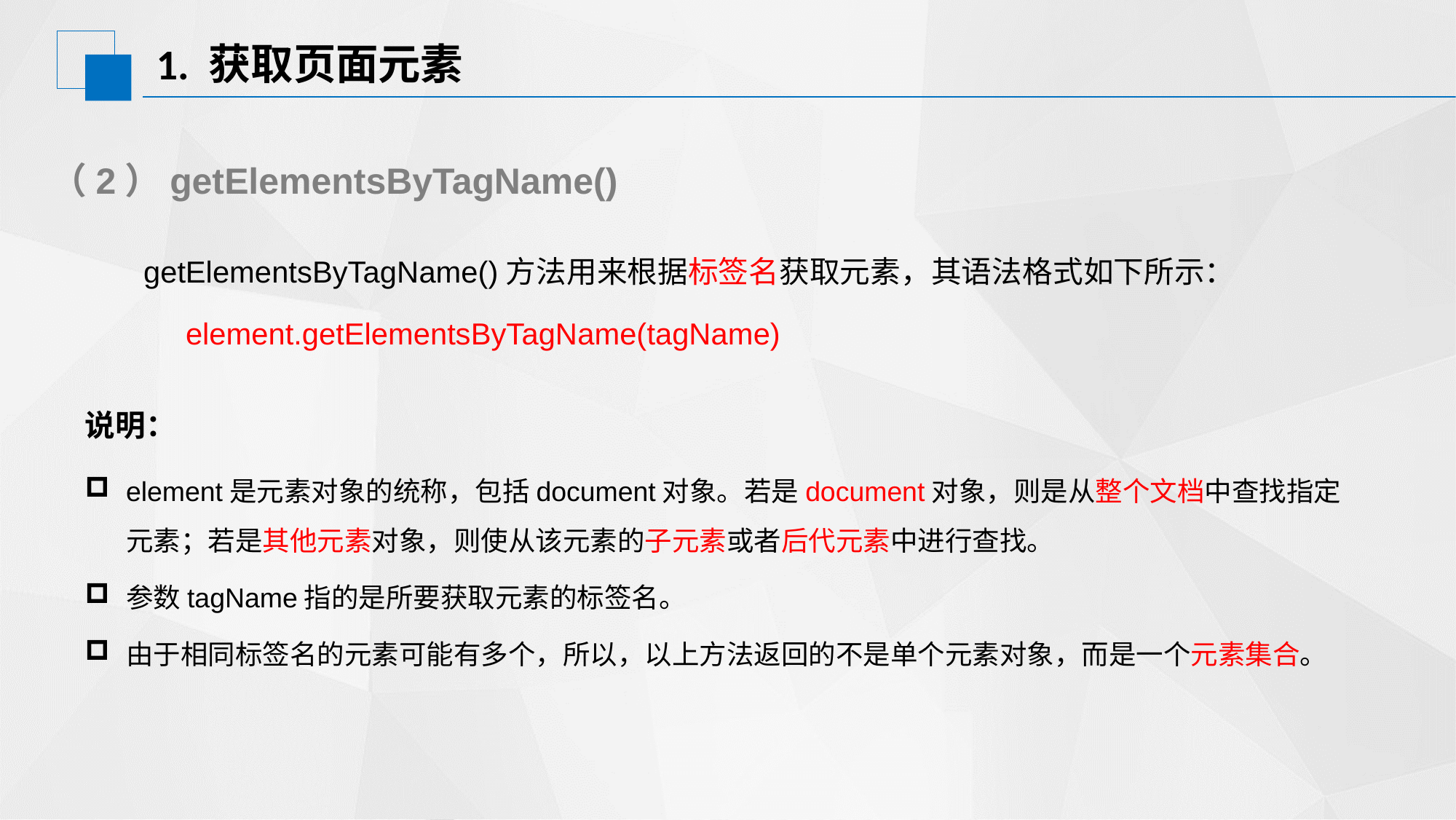

# 1. 获取页面元素
（2）getElementsByTagName()
        getElementsByTagName()方法用来根据标签名获取元素，其语法格式如下所示：
	element.getElementsByTagName(tagName)
说明：
element是元素对象的统称，包括document对象。若是document对象，则是从整个文档中查找指定元素；若是其他元素对象，则使从该元素的子元素或者后代元素中进行查找。
参数tagName指的是所要获取元素的标签名。
由于相同标签名的元素可能有多个，所以，以上方法返回的不是单个元素对象，而是一个元素集合。